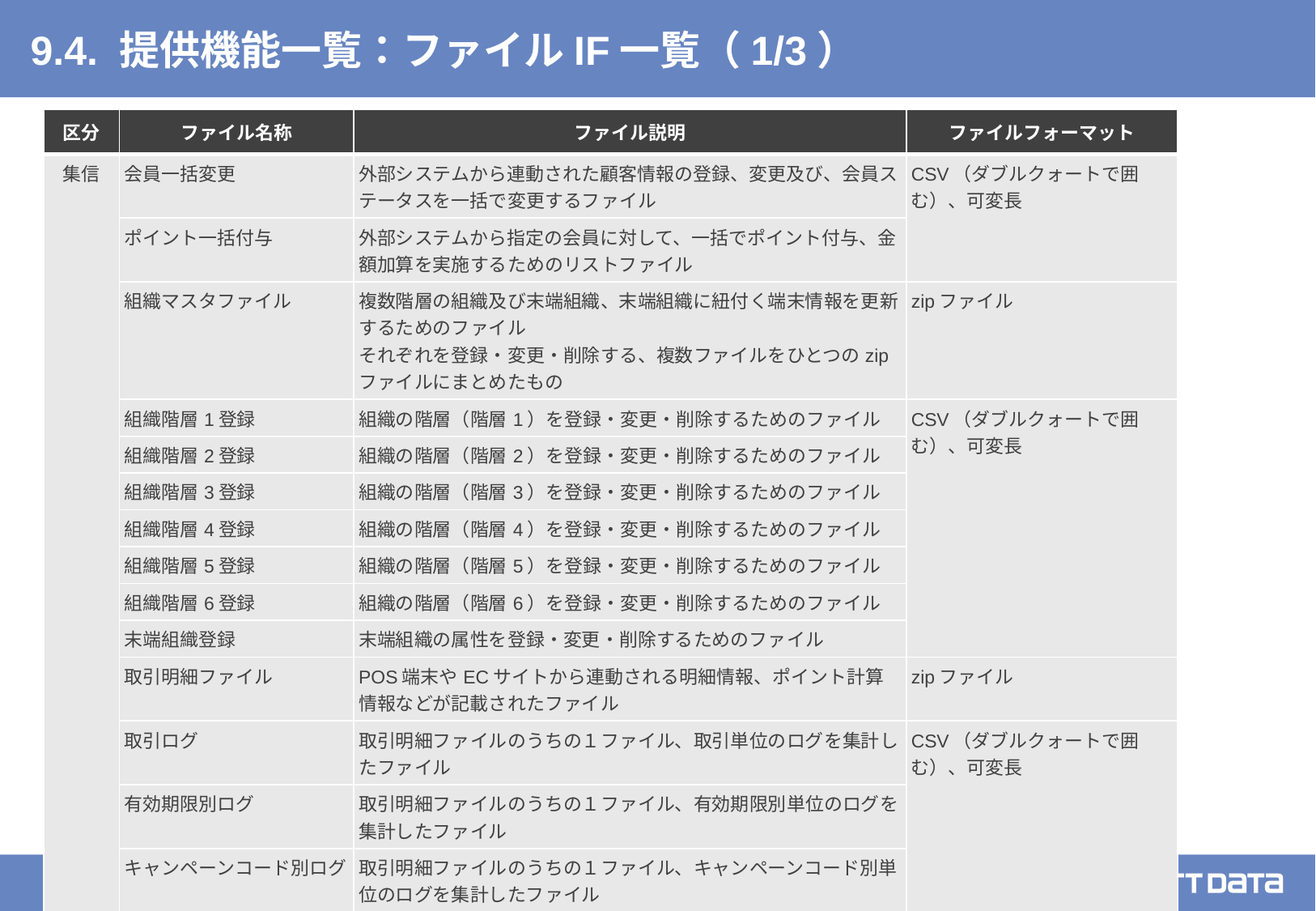

# 9.4. 提供機能一覧：ファイルIF一覧（1/3）
| 区分 | ファイル名称 | ファイル説明 | ファイルフォーマット |
| --- | --- | --- | --- |
| 集信 | 会員一括変更 | 外部システムから連動された顧客情報の登録、変更及び、会員ステータスを一括で変更するファイル | CSV（ダブルクォートで囲む）、可変長 |
|  | ポイント一括付与 | 外部システムから指定の会員に対して、一括でポイント付与、金額加算を実施するためのリストファイル |  |
|  | 組織マスタファイル | 複数階層の組織及び末端組織、末端組織に紐付く端末情報を更新するためのファイル それぞれを登録・変更・削除する、複数ファイルをひとつのzipファイルにまとめたもの | zipファイル |
|  | 組織階層1登録 | 組織の階層（階層1）を登録・変更・削除するためのファイル | CSV（ダブルクォートで囲む）、可変長 |
|  | 組織階層2登録 | 組織の階層（階層2）を登録・変更・削除するためのファイル |  |
|  | 組織階層3登録 | 組織の階層（階層3）を登録・変更・削除するためのファイル |  |
|  | 組織階層4登録 | 組織の階層（階層4）を登録・変更・削除するためのファイル |  |
|  | 組織階層5登録 | 組織の階層（階層5）を登録・変更・削除するためのファイル |  |
|  | 組織階層6登録 | 組織の階層（階層6）を登録・変更・削除するためのファイル |  |
|  | 末端組織登録 | 末端組織の属性を登録・変更・削除するためのファイル |  |
|  | 取引明細ファイル | POS端末やECサイトから連動される明細情報、ポイント計算情報などが記載されたファイル | zipファイル |
|  | 取引ログ | 取引明細ファイルのうちの１ファイル、取引単位のログを集計したファイル | CSV（ダブルクォートで囲む）、可変長 |
|  | 有効期限別ログ | 取引明細ファイルのうちの１ファイル、有効期限別単位のログを集計したファイル |  |
|  | キャンペーンコード別ログ | 取引明細ファイルのうちの１ファイル、キャンペーンコード別単位のログを集計したファイル |  |